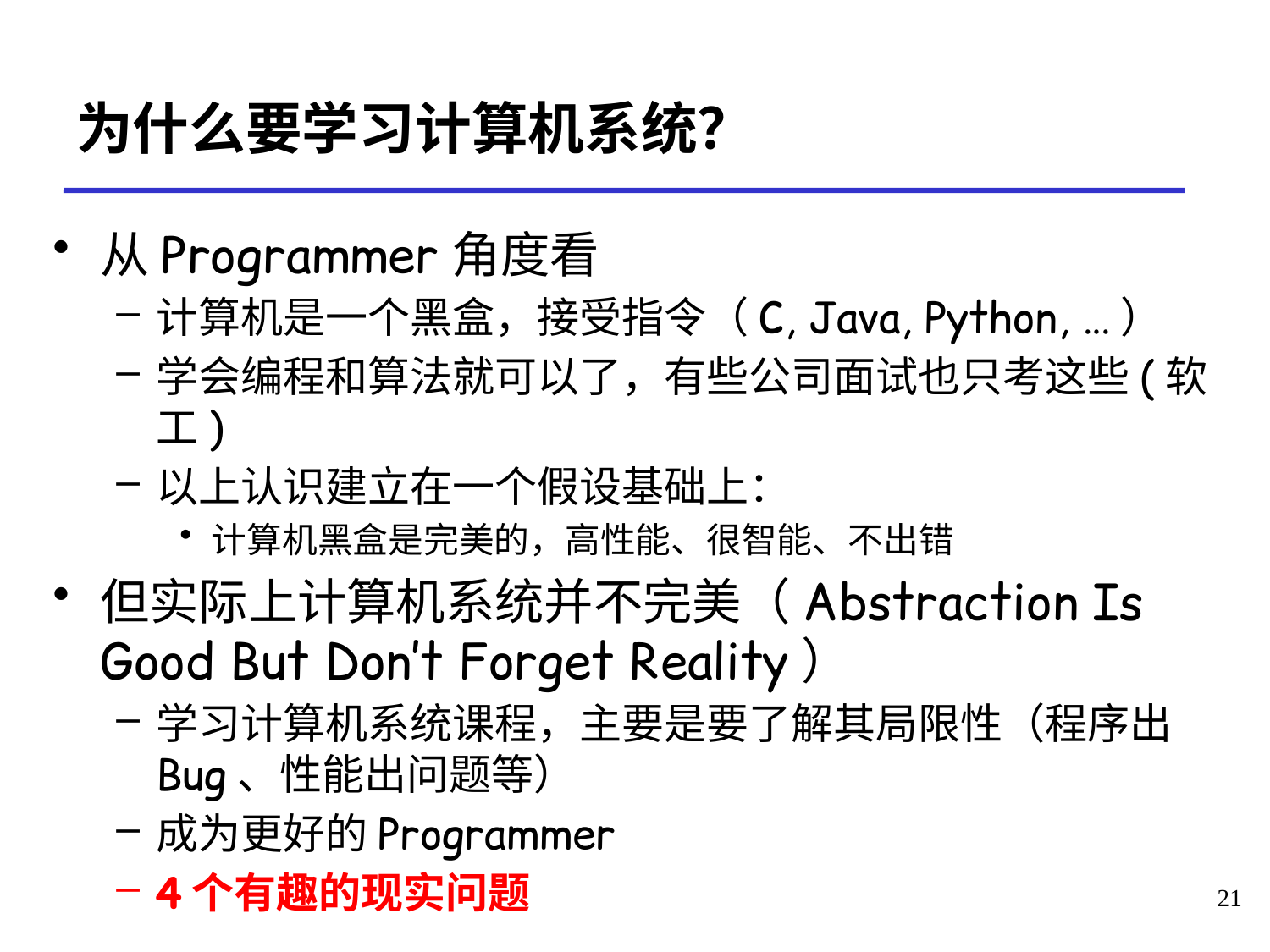

# 为什么要学习计算机系统？
从Programmer角度看
计算机是一个黑盒，接受指令（C, Java, Python, …）
学会编程和算法就可以了，有些公司面试也只考这些(软工)
以上认识建立在一个假设基础上：
计算机黑盒是完美的，高性能、很智能、不出错
但实际上计算机系统并不完美（Abstraction Is Good But Don’t Forget Reality）
学习计算机系统课程，主要是要了解其局限性（程序出Bug、性能出问题等）
成为更好的Programmer
4个有趣的现实问题
21